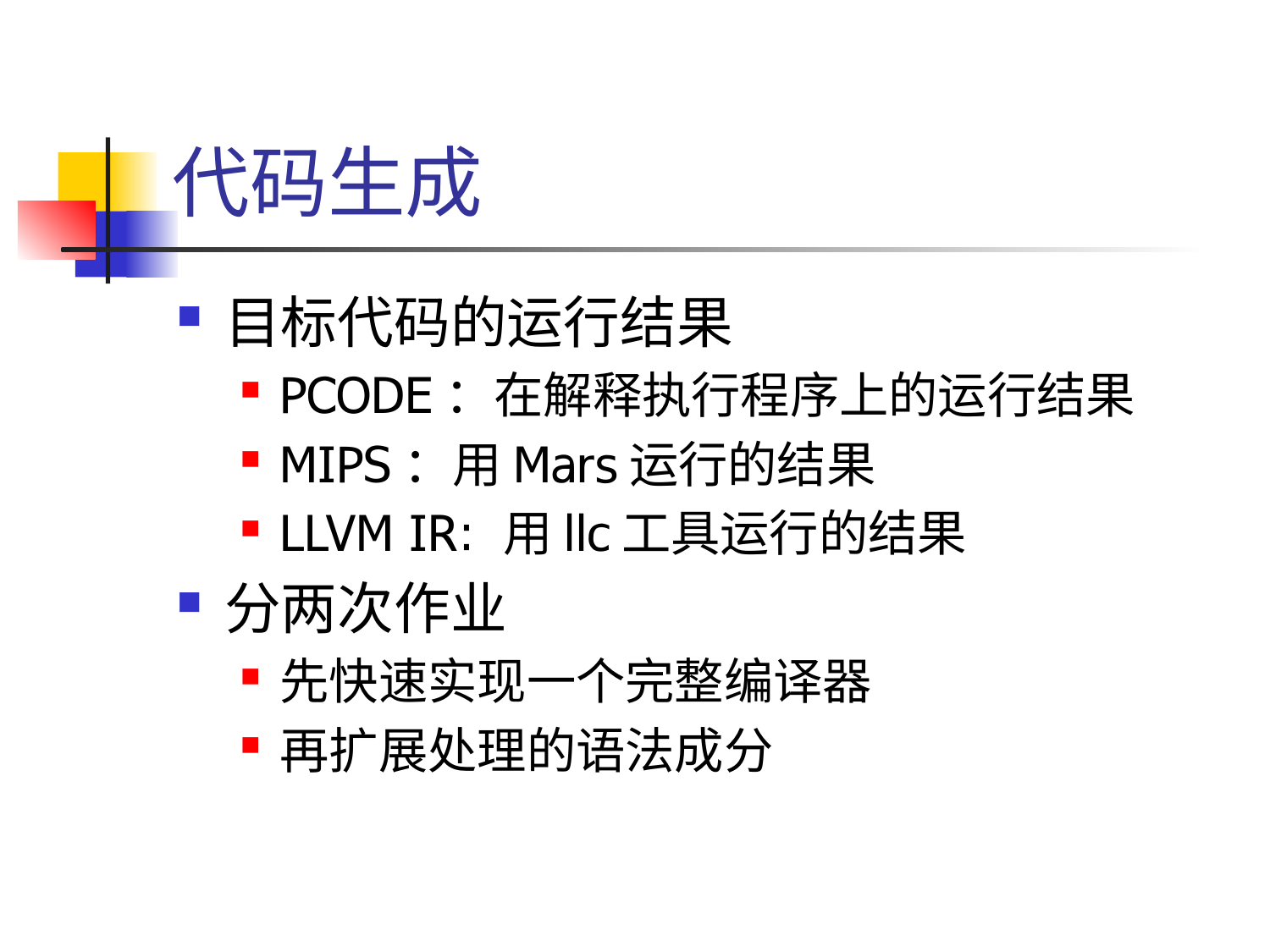

# 代码生成
目标代码的运行结果
PCODE：在解释执行程序上的运行结果
MIPS：用Mars运行的结果
LLVM IR: 用llc工具运行的结果
分两次作业
先快速实现一个完整编译器
再扩展处理的语法成分